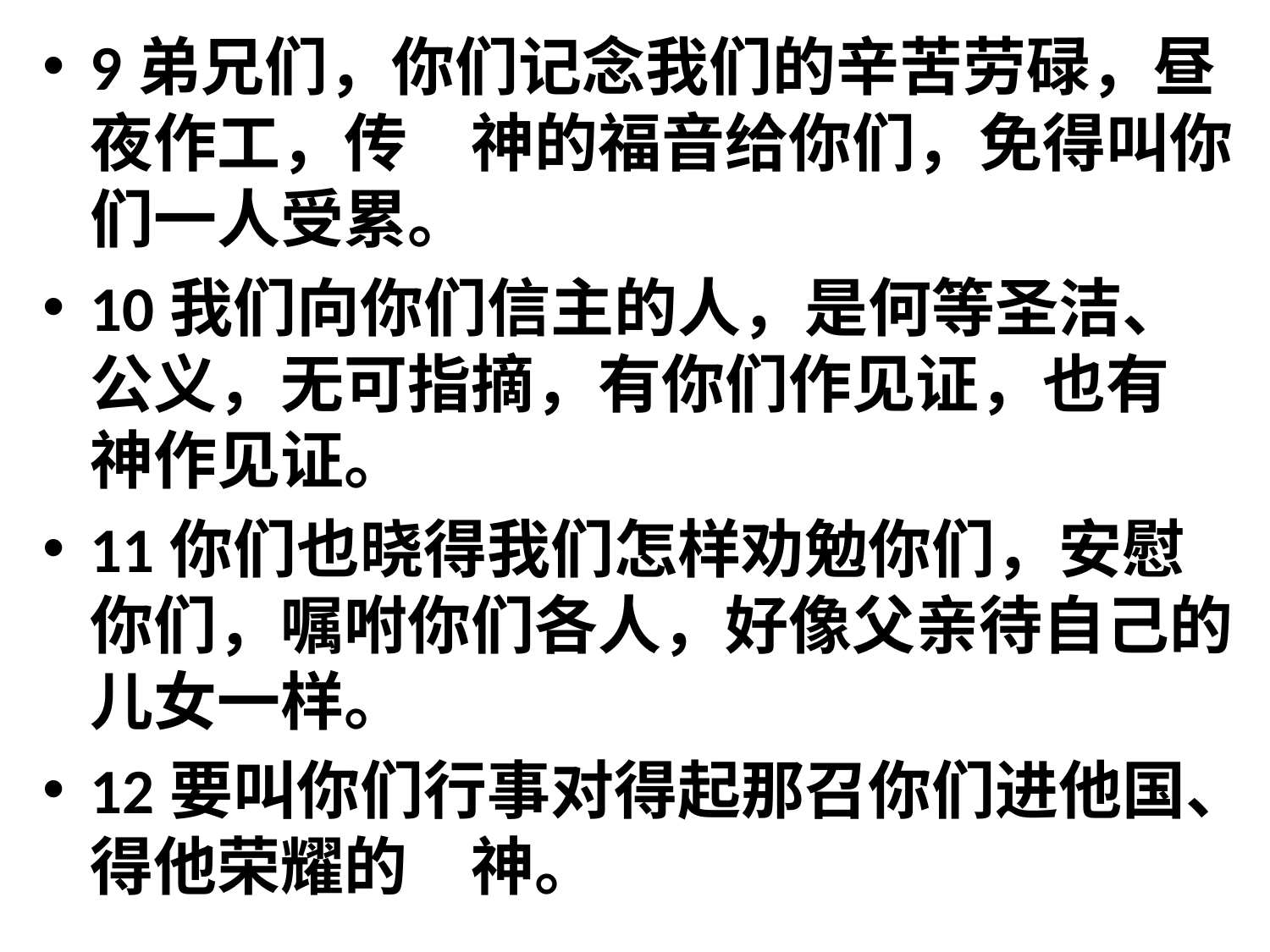

9弟兄们，你们记念我们的辛苦劳碌，昼夜作工，传　神的福音给你们，免得叫你们一人受累。
10我们向你们信主的人，是何等圣洁、公义，无可指摘，有你们作见证，也有　神作见证。
11你们也晓得我们怎样劝勉你们，安慰你们，嘱咐你们各人，好像父亲待自己的儿女一样。
12要叫你们行事对得起那召你们进他国、得他荣耀的　神。